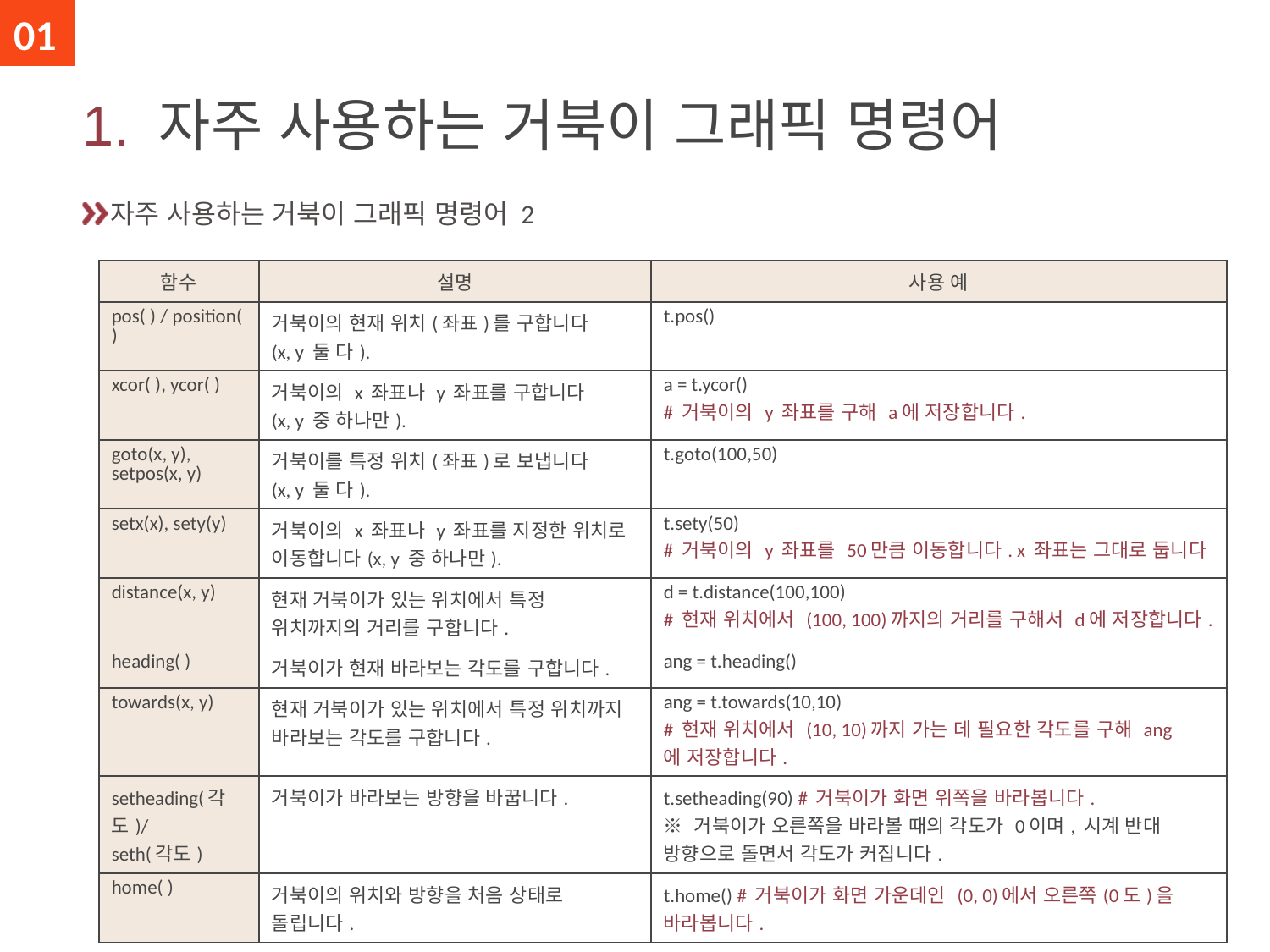

01
# 1. 자주 사용하는 거북이 그래픽 명령어
자주 사용하는 거북이 그래픽 명령어 2
| 함수 | 설명 | 사용 예 |
| --- | --- | --- |
| pos( ) / position( ) | 거북이의 현재 위치(좌표)를 구합니다 (x, y 둘 다). | t.pos() |
| xcor( ), ycor( ) | 거북이의 x 좌표나 y 좌표를 구합니다 (x, y 중 하나만). | a = t.ycor() # 거북이의 y 좌표를 구해 a에 저장합니다. |
| goto(x, y), setpos(x, y) | 거북이를 특정 위치(좌표)로 보냅니다 (x, y 둘 다). | t.goto(100,50) |
| setx(x), sety(y) | 거북이의 x 좌표나 y 좌표를 지정한 위치로 이동합니다(x, y 중 하나만). | t.sety(50) # 거북이의 y 좌표를 50만큼 이동합니다. x 좌표는 그대로 둡니다 |
| distance(x, y) | 현재 거북이가 있는 위치에서 특정 위치까지의 거리를 구합니다. | d = t.distance(100,100) # 현재 위치에서 (100, 100)까지의 거리를 구해서 d에 저장합니다. |
| heading( ) | 거북이가 현재 바라보는 각도를 구합니다. | ang = t.heading() |
| towards(x, y) | 현재 거북이가 있는 위치에서 특정 위치까지 바라보는 각도를 구합니다. | ang = t.towards(10,10) # 현재 위치에서 (10, 10)까지 가는 데 필요한 각도를 구해 ang 에 저장합니다. |
| setheading(각도)/ seth(각도) | 거북이가 바라보는 방향을 바꿉니다. | t.setheading(90) # 거북이가 화면 위쪽을 바라봅니다. ※ 거북이가 오른쪽을 바라볼 때의 각도가 0이며, 시계 반대 방향으로 돌면서 각도가 커집니다. |
| home( ) | 거북이의 위치와 방향을 처음 상태로 돌립니다. | t.home() # 거북이가 화면 가운데인 (0, 0)에서 오른쪽(0도)을 바라봅니다. |